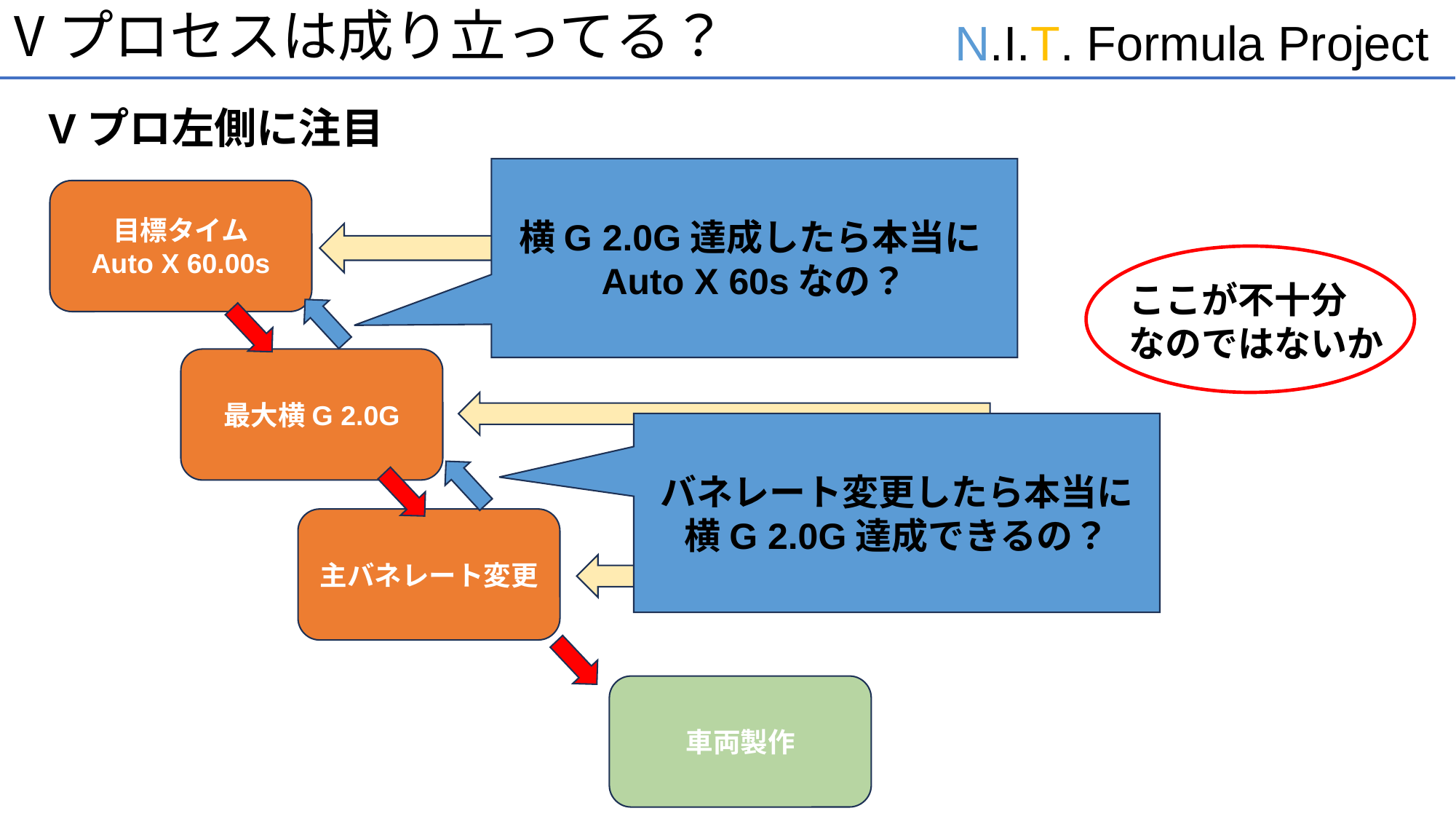

# Vプロセスは成り立ってる？
Vプロ左側に注目
横G 2.0G達成したら本当にAuto X 60sなの？
目標タイム
Auto X 60.00s

ここが不十分
なのではないか

最大横G 2.0G

バネレート変更したら本当に横G 2.0G達成できるの？

主バネレート変更

車両製作